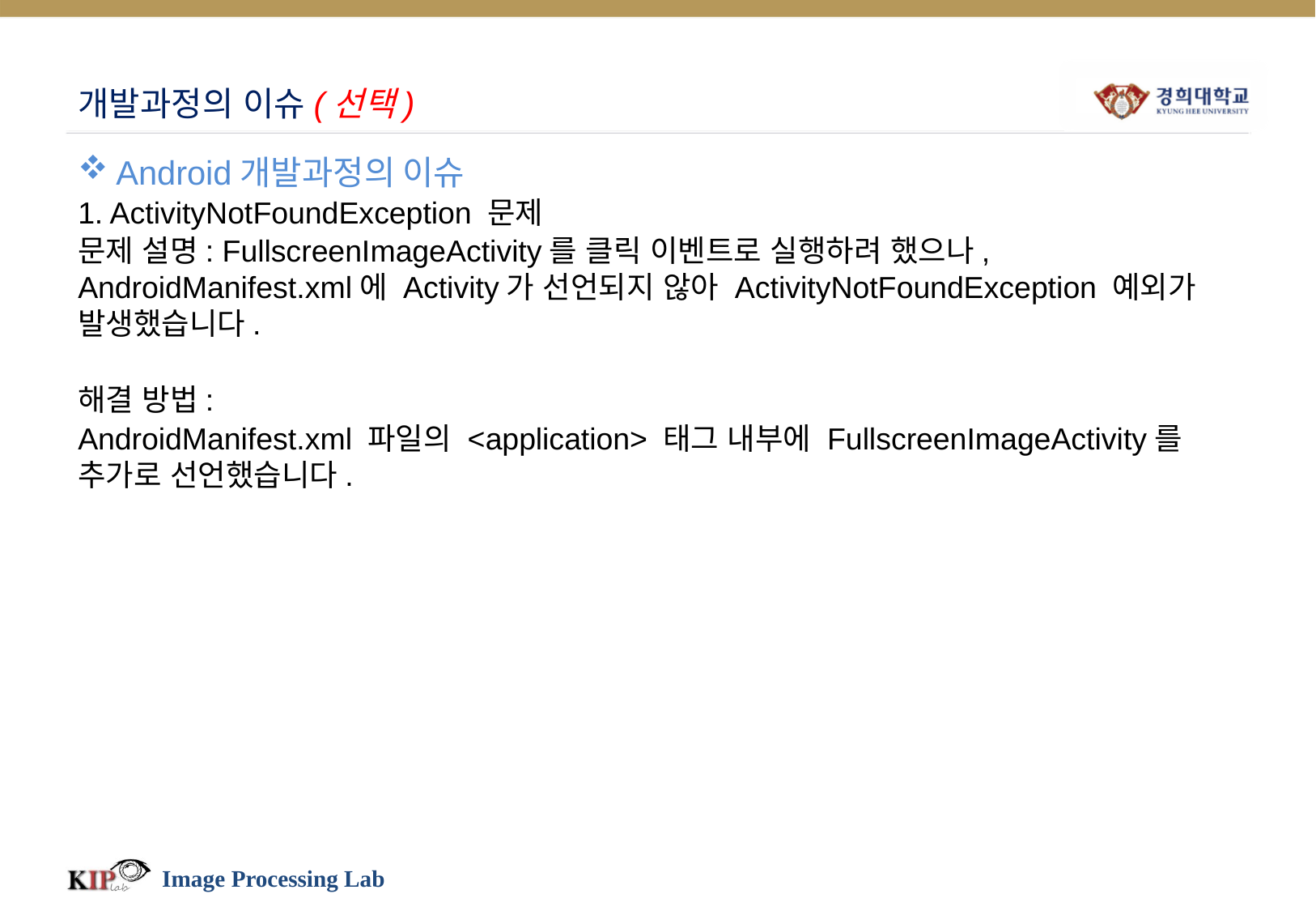

# 개발과정의 이슈(선택)
Android개발과정의 이슈
1. ActivityNotFoundException 문제
문제 설명: FullscreenImageActivity를 클릭 이벤트로 실행하려 했으나, AndroidManifest.xml에 Activity가 선언되지 않아 ActivityNotFoundException 예외가 발생했습니다.

해결 방법:
AndroidManifest.xml 파일의 <application> 태그 내부에 FullscreenImageActivity를 추가로 선언했습니다.
Image Processing Lab